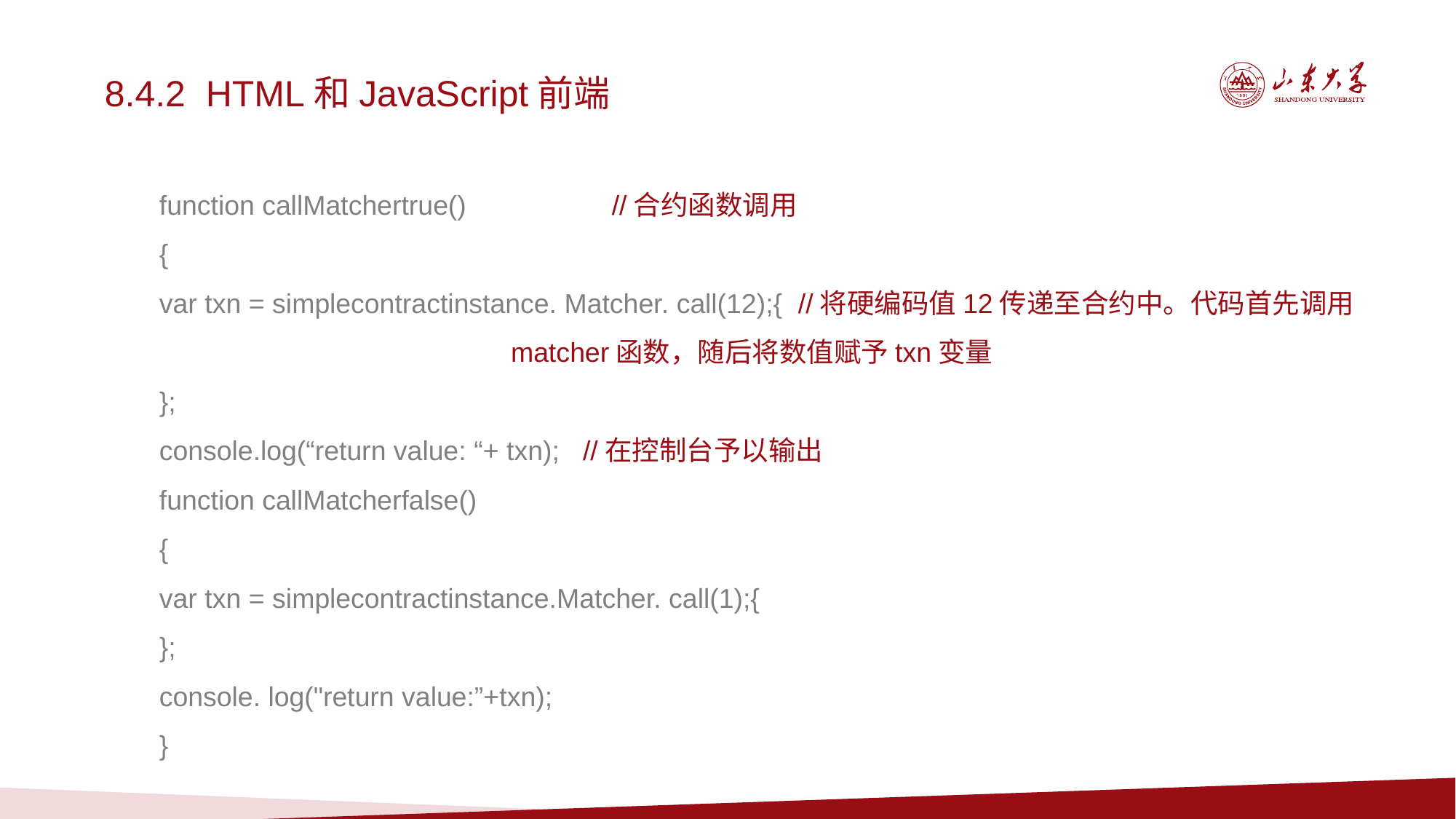

8.4.2  HTML和JavaScript前端
function callMatchertrue()                   //合约函数调用
{
var txn = simplecontractinstance. Matcher. call(12);{  //将硬编码值12传递至合约中。代码首先调用
                                              matcher函数，随后将数值赋予txn变量
};
console.log(“return value: “+ txn);   //在控制台予以输出
function callMatcherfalse()
{
var txn = simplecontractinstance.Matcher. call(1);{
};
console. log("return value:”+txn);
}